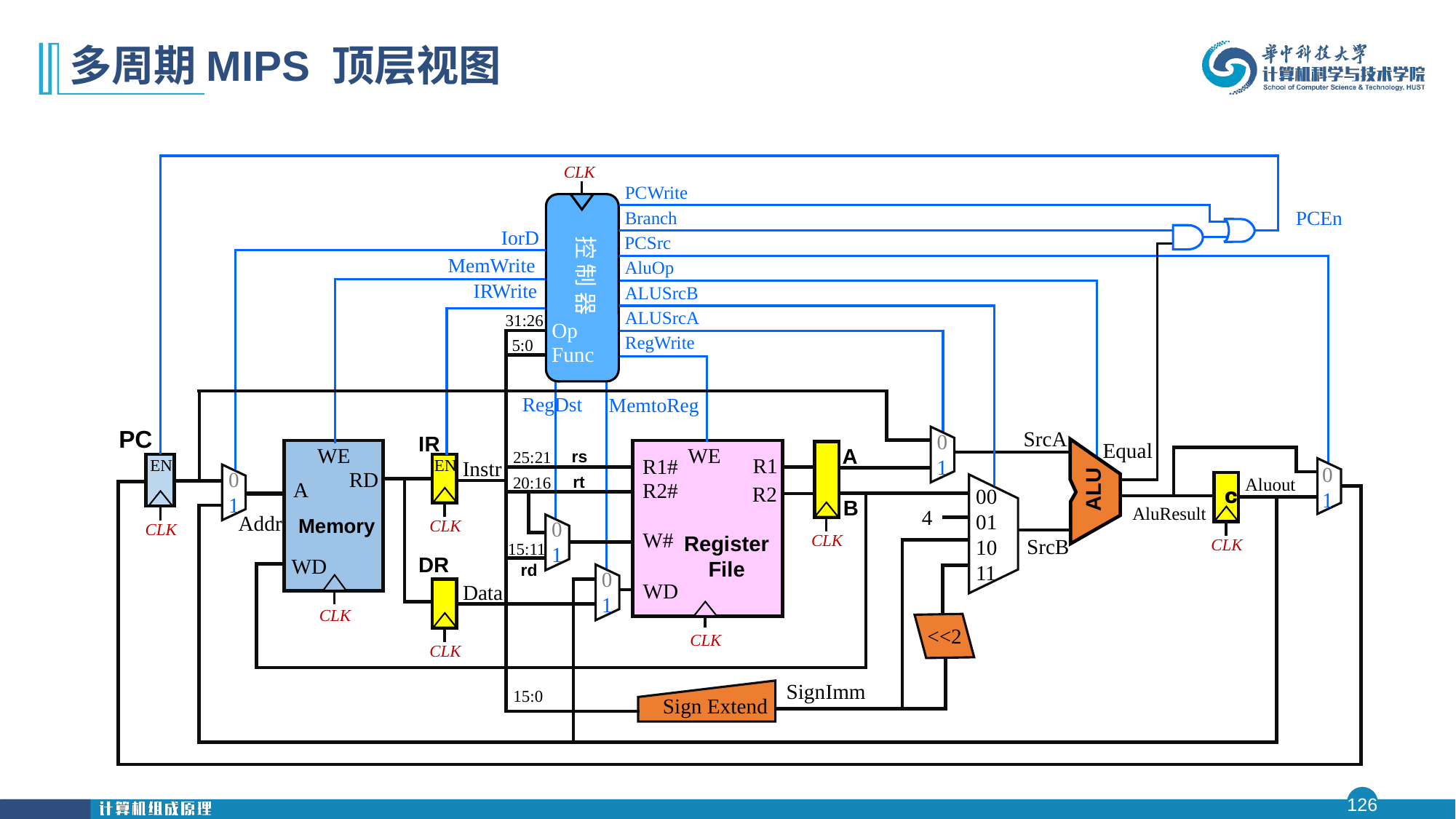

# 多周期MIPS 顶层视图
CLK
PCWrite

PCEn
Branch
IorD
PCSrc
MemWrite
AluOp
IRWrite
ALUSrcB
ALUSrcA
RegWrite
RegDst
MemtoReg

控 制 器
Op
Func

31:26
5:0

PC
SrcA
0
1

IR
Equal
WE
WE
A

ALU
rs

25:21

R1
R1#
EN
EN
Instr

0
1

0
1
RD
rt
20:16
Aluout
A
R2#
C
00
01
10
11

R2

CLK
B

CLK
AluResult
4

CLK
Addr

CLK
Memory
0
1

W#
Register
File
SrcB
15:11
DR
WD
rd
0
1

WD
Data

CLK

CLK

CLK
<<2
SignImm
15:0

Sign Extend